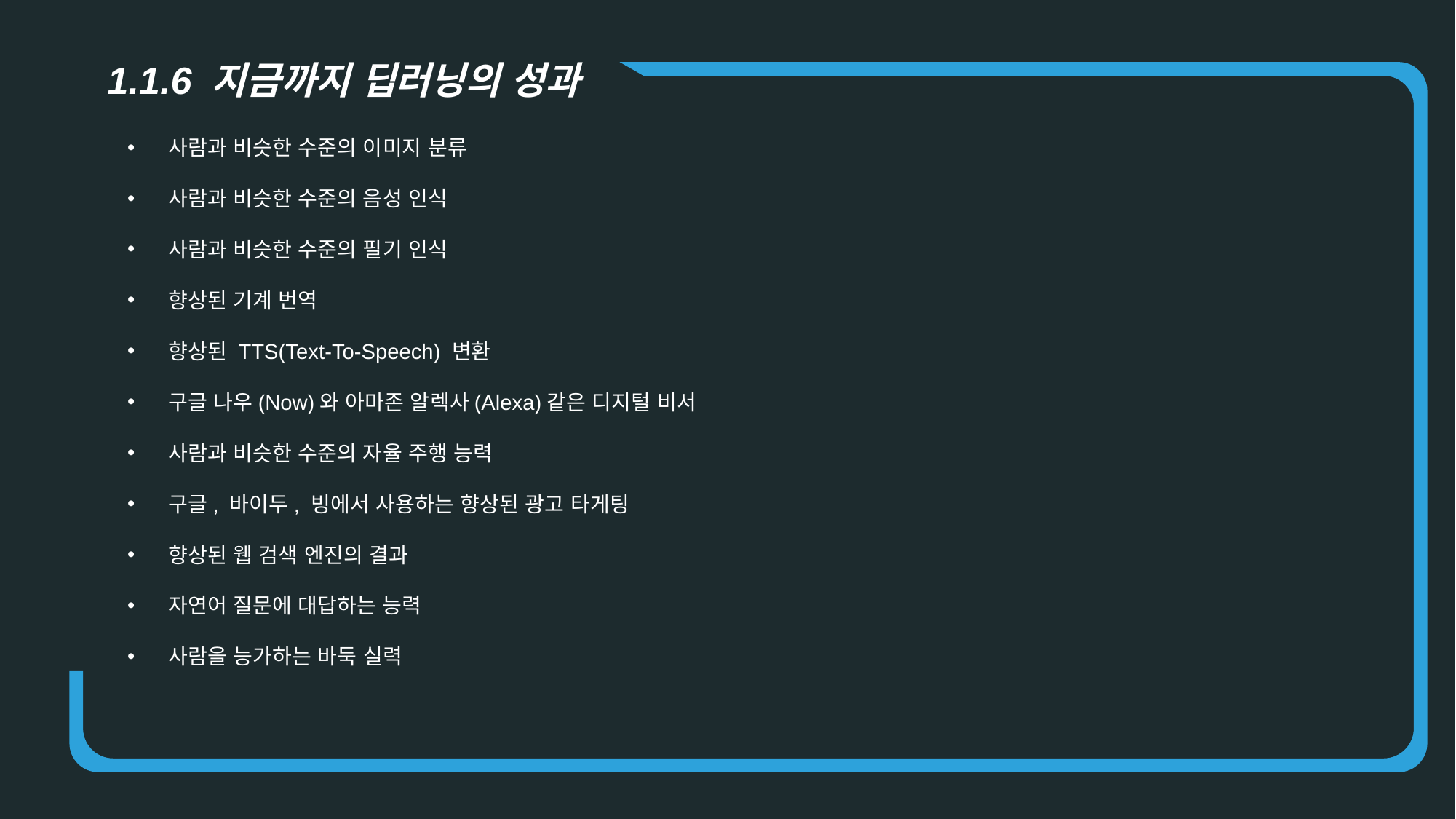

1.1.6 지금까지 딥러닝의 성과

사람과 비슷한 수준의 이미지 분류

사람과 비슷한 수준의 음성 인식

사람과 비슷한 수준의 필기 인식

향상된 기계 번역

향상된 TTS(Text-To-Speech) 변환

구글 나우(Now)와 아마존 알렉사(Alexa)같은 디지털 비서

사람과 비슷한 수준의 자율 주행 능력

구글, 바이두, 빙에서 사용하는 향상된 광고 타게팅

향상된 웹 검색 엔진의 결과

자연어 질문에 대답하는 능력

사람을 능가하는 바둑 실력